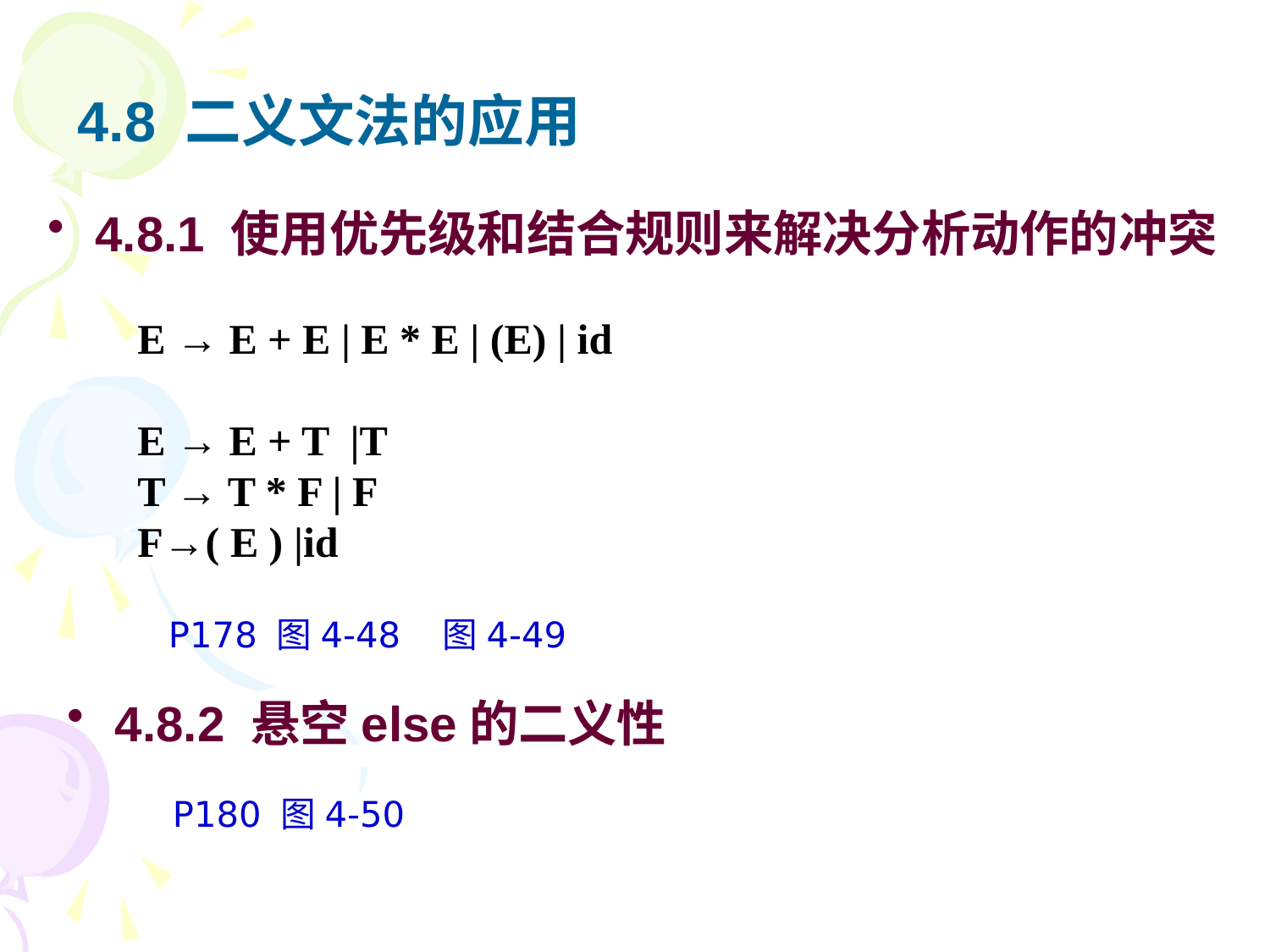

# 4.8 二义文法的应用
4.8.1 使用优先级和结合规则来解决分析动作的冲突
E → E + E | E * E | (E) | id

E → E + T  |T
T → T * F | F
F→( E ) |id
P178 图4-48   图4-49
4.8.2 悬空else的二义性
P180 图4-50
174